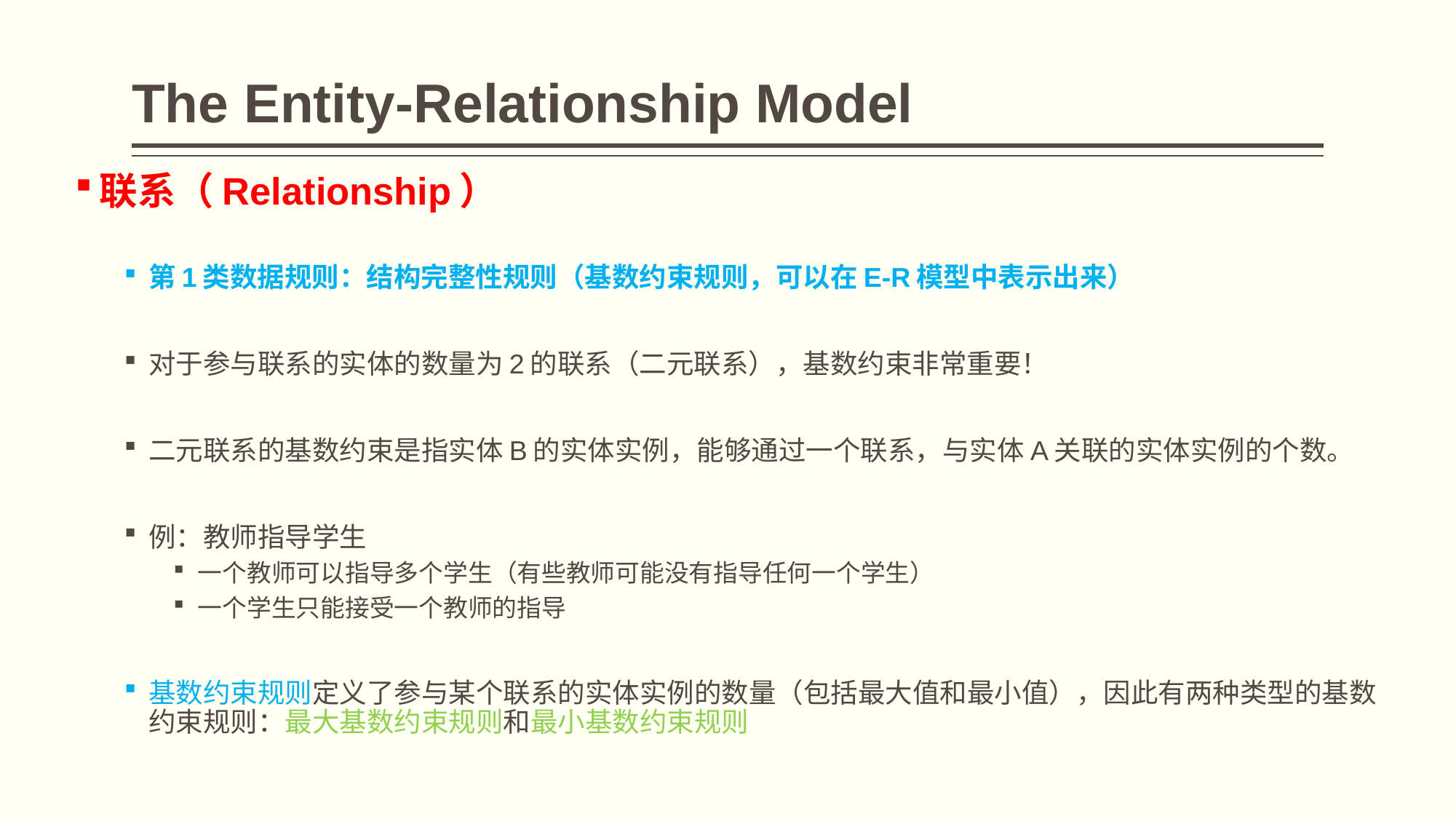

# The Entity-Relationship Model
联系（Relationship）

第1类数据规则：结构完整性规则（基数约束规则，可以在E-R模型中表示出来）

对于参与联系的实体的数量为2的联系（二元联系），基数约束非常重要！

二元联系的基数约束是指实体B的实体实例，能够通过一个联系，与实体A关联的实体实例的个数。

例：教师指导学生
一个教师可以指导多个学生（有些教师可能没有指导任何一个学生）
一个学生只能接受一个教师的指导

基数约束规则定义了参与某个联系的实体实例的数量（包括最大值和最小值），因此有两种类型的基数约束规则：最大基数约束规则和最小基数约束规则